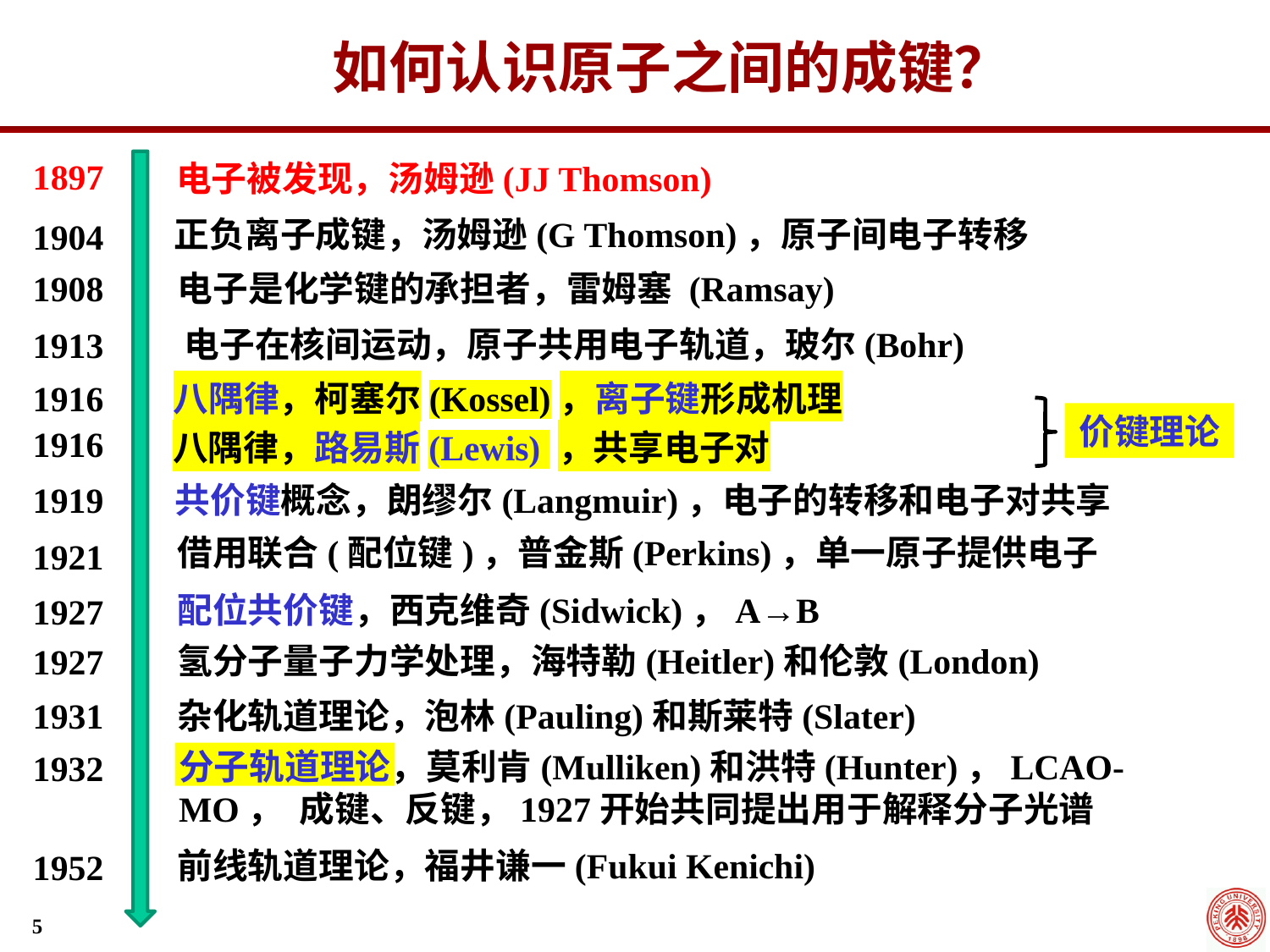

如何认识原子之间的成键？

1897
电子被发现，汤姆逊(JJ Thomson)

正负离子成键，汤姆逊(G Thomson)，原子间电子转移
1904
电子是化学键的承担者，雷姆塞 (Ramsay)
1908
电子在核间运动，原子共用电子轨道，玻尔(Bohr)
1913
八隅律，柯塞尔(Kossel)，离子键形成机理
1916

价键理论
1916
八隅律，路易斯(Lewis) ，共享电子对
共价键概念，朗缪尔(Langmuir)，电子的转移和电子对共享
1919
借用联合(配位键)，普金斯(Perkins)，单一原子提供电子
1921
配位共价键，西克维奇(Sidwick)，A→B
1927
氢分子量子力学处理，海特勒(Heitler)和伦敦(London)
1927
杂化轨道理论，泡林(Pauling)和斯莱特(Slater)
1931
分子轨道理论，莫利肯(Mulliken)和洪特(Hunter)，LCAO-MO，  成键、反键，1927开始共同提出用于解释分子光谱
1932

前线轨道理论，福井谦一(Fukui Kenichi)
1952
5